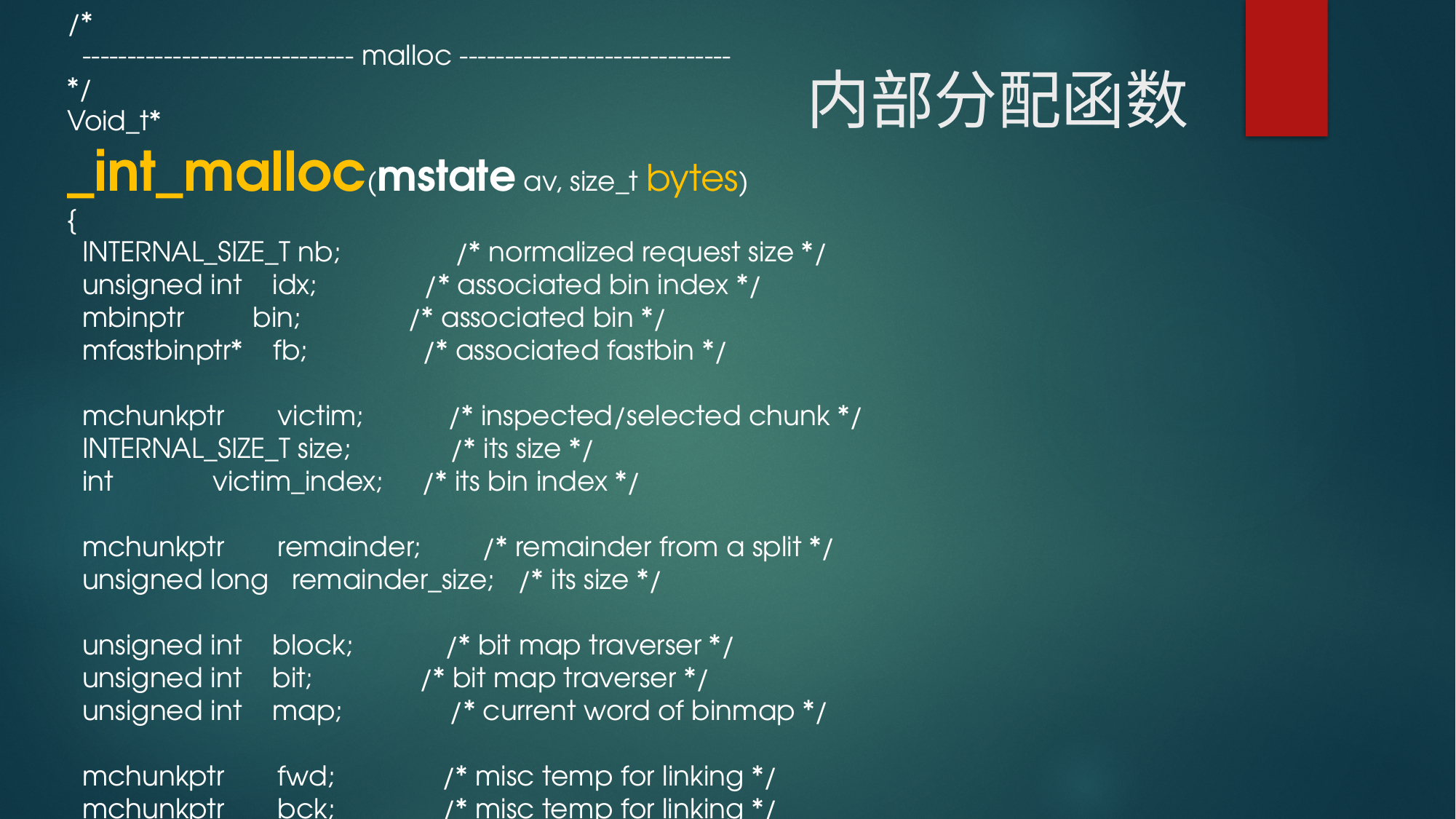

/*
  ------------------------------ malloc ------------------------------
*/
Void_t*
_int_malloc(mstate av, size_t bytes)
{
  INTERNAL_SIZE_T nb;               /* normalized request size */
  unsigned int    idx;              /* associated bin index */
  mbinptr         bin;              /* associated bin */
  mfastbinptr*    fb;               /* associated fastbin */

  mchunkptr       victim;           /* inspected/selected chunk */
  INTERNAL_SIZE_T size;             /* its size */
  int             victim_index;     /* its bin index */

  mchunkptr       remainder;        /* remainder from a split */
  unsigned long   remainder_size;   /* its size */

  unsigned int    block;            /* bit map traverser */
  unsigned int    bit;              /* bit map traverser */
  unsigned int    map;              /* current word of binmap */

  mchunkptr       fwd;              /* misc temp for linking */
  mchunkptr       bck;              /* misc temp for linking */
# 内部分配函数